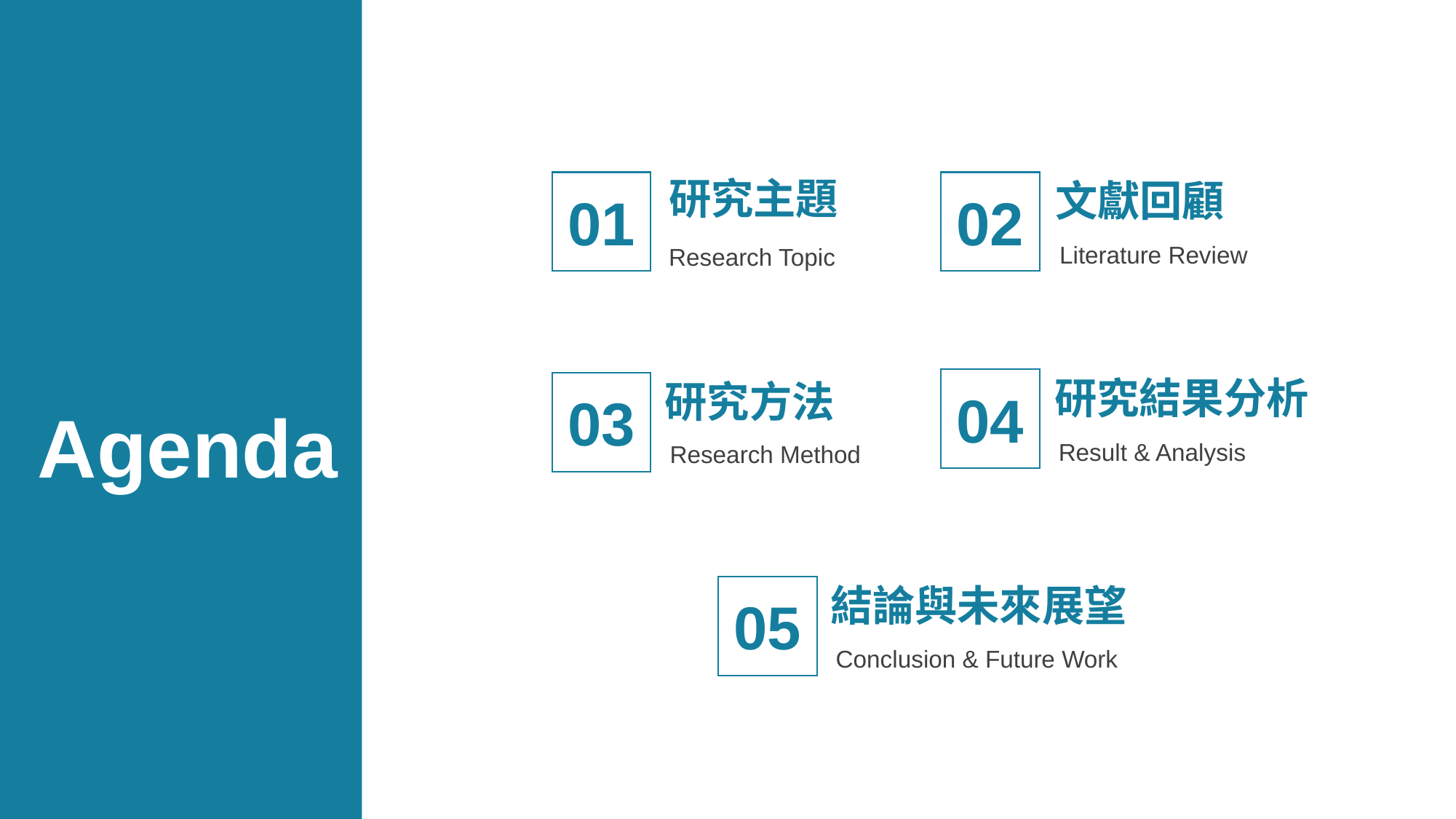

研究主題
文獻回顧

01
02
Literature Review
Research Topic
研究結果分析
研究方法

04
03
Agenda
Result & Analysis
Research Method
結論與未來展望

05
Conclusion & Future Work